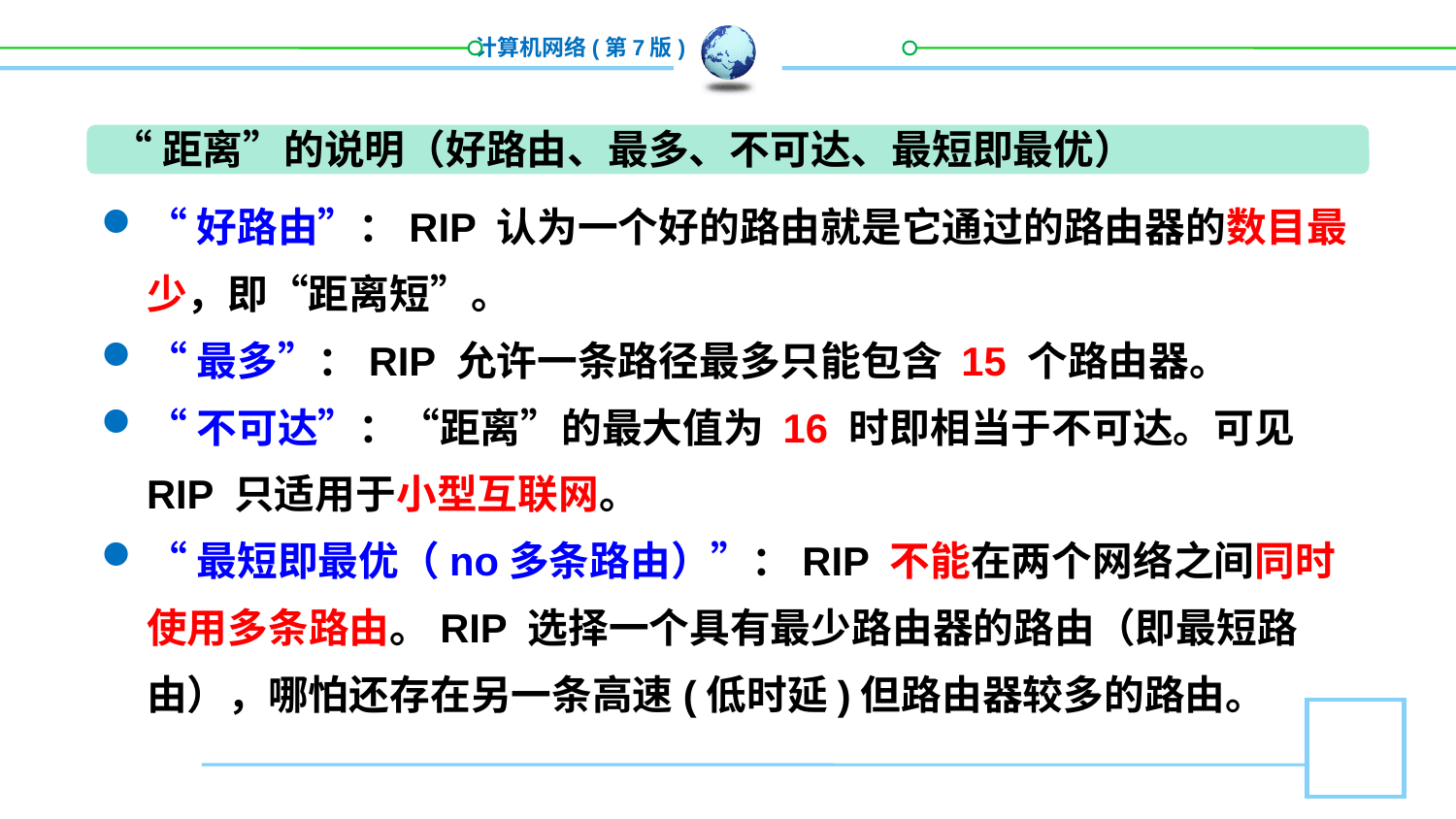

“距离”的说明（好路由、最多、不可达、最短即最优）

“好路由”：RIP 认为一个好的路由就是它通过的路由器的数目最少，即“距离短”。
“最多”：RIP 允许一条路径最多只能包含 15 个路由器。
“不可达”：“距离”的最大值为 16 时即相当于不可达。可见 RIP 只适用于小型互联网。
“最短即最优（no多条路由）”：RIP 不能在两个网络之间同时使用多条路由。RIP 选择一个具有最少路由器的路由（即最短路由），哪怕还存在另一条高速(低时延)但路由器较多的路由。